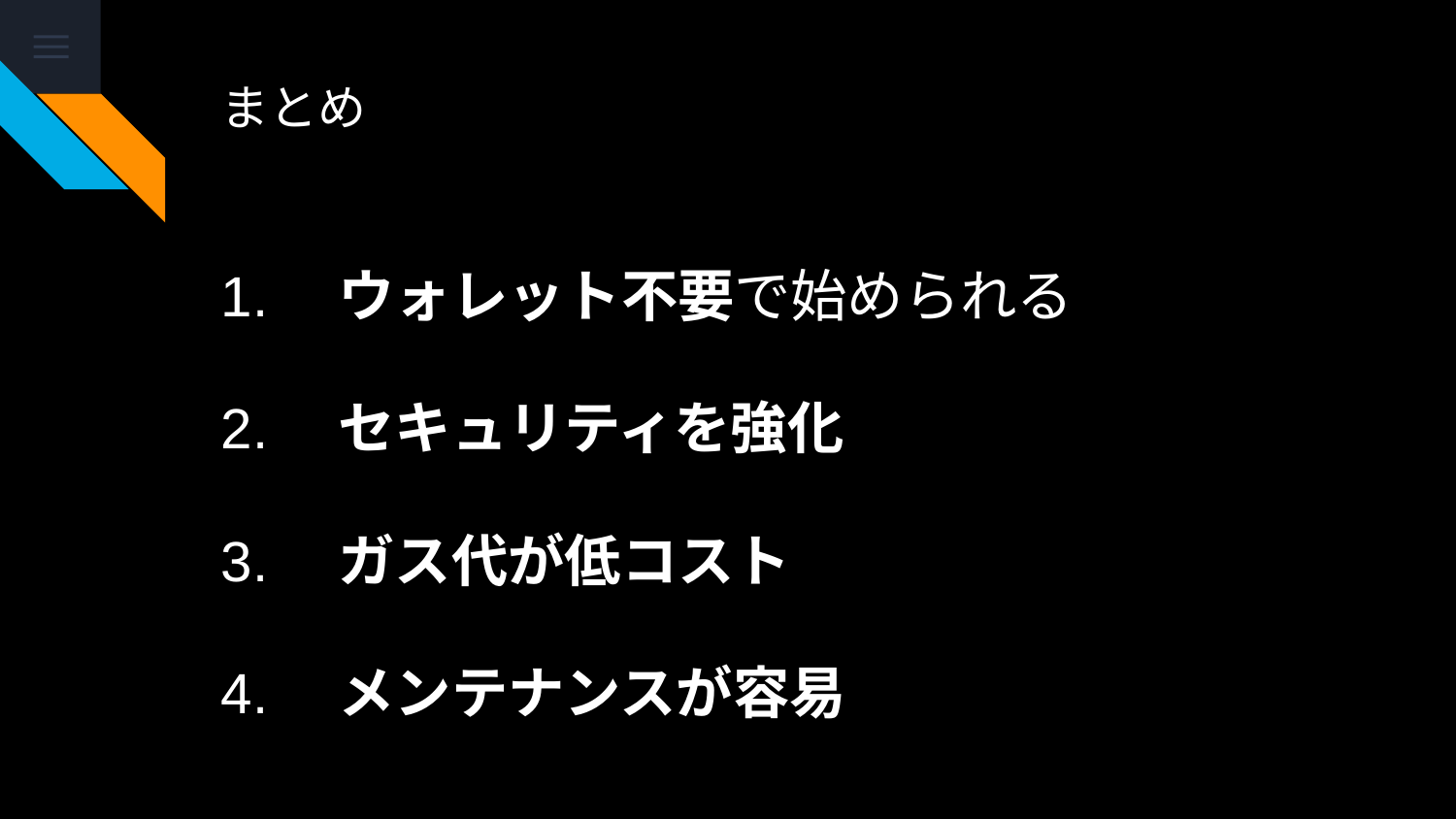

# まとめ
1.　ウォレット不要で始められる
2.　セキュリティを強化
3.　ガス代が低コスト
4.　メンテナンスが容易